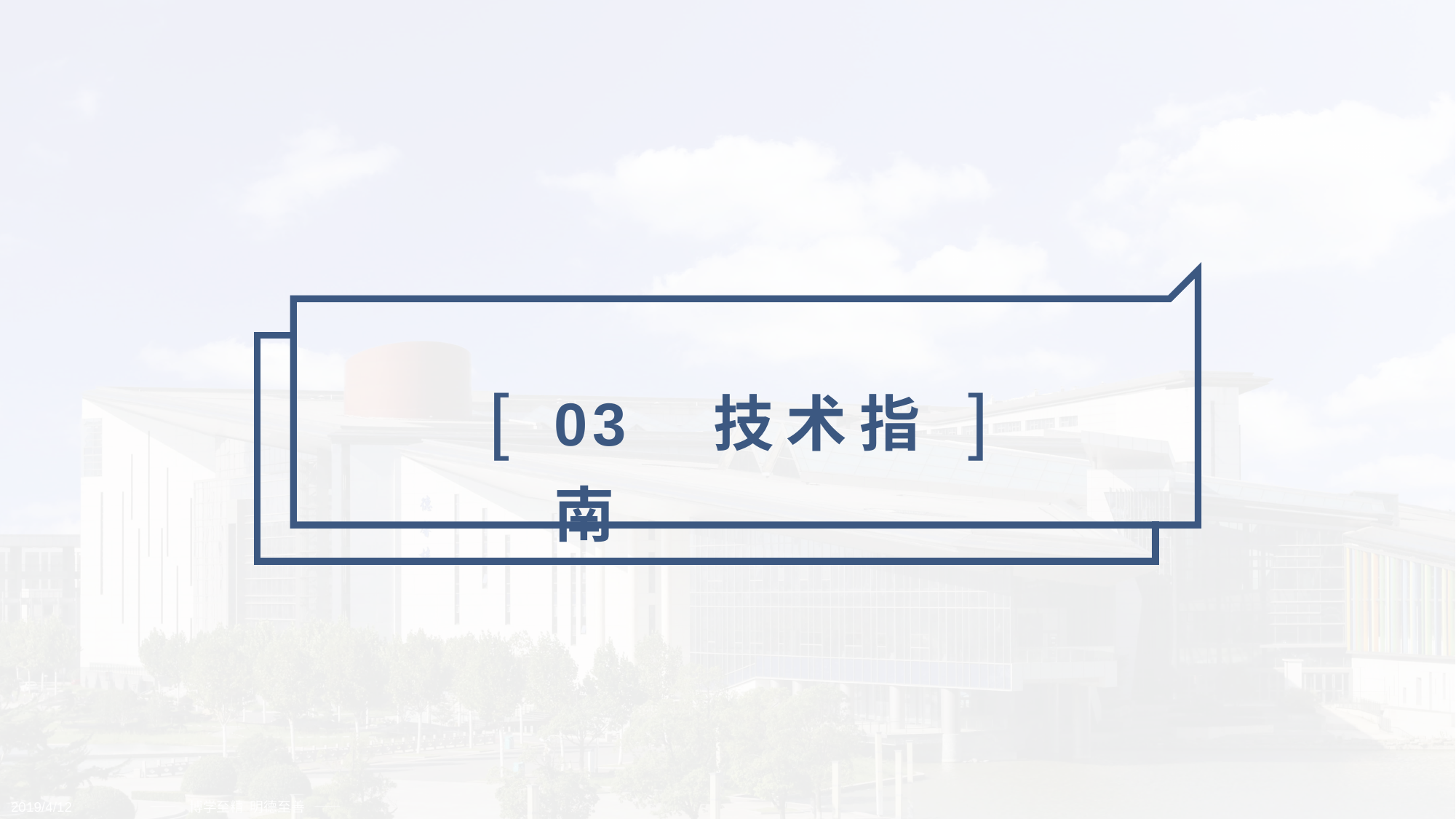

[
]
03  技术指南
2019/4/12
——   博学至精  明德至善   ——